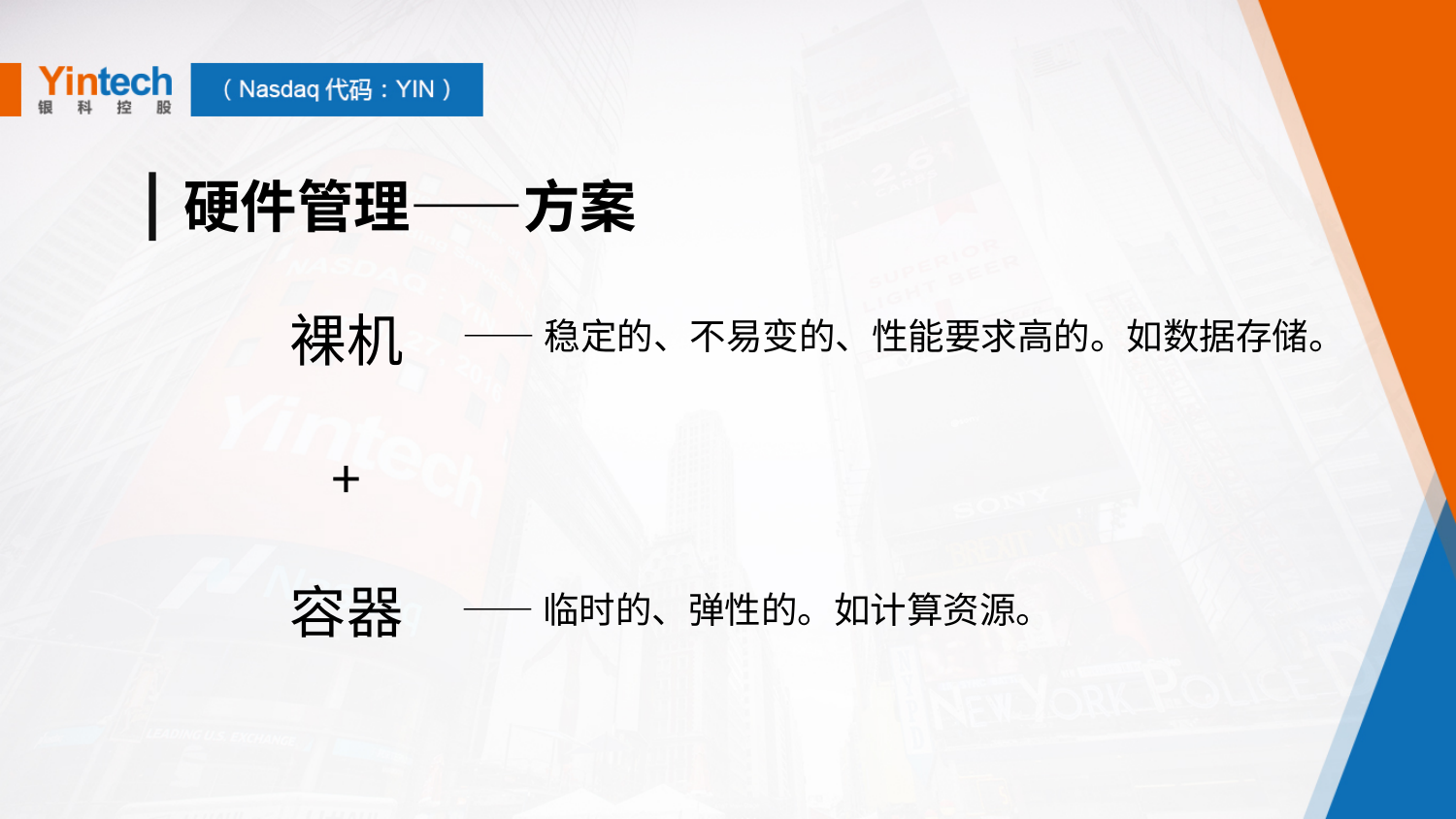

硬件管理——方案

裸机

+

容器
——稳定的、不易变的、性能要求高的。如数据存储。
——临时的、弹性的。如计算资源。